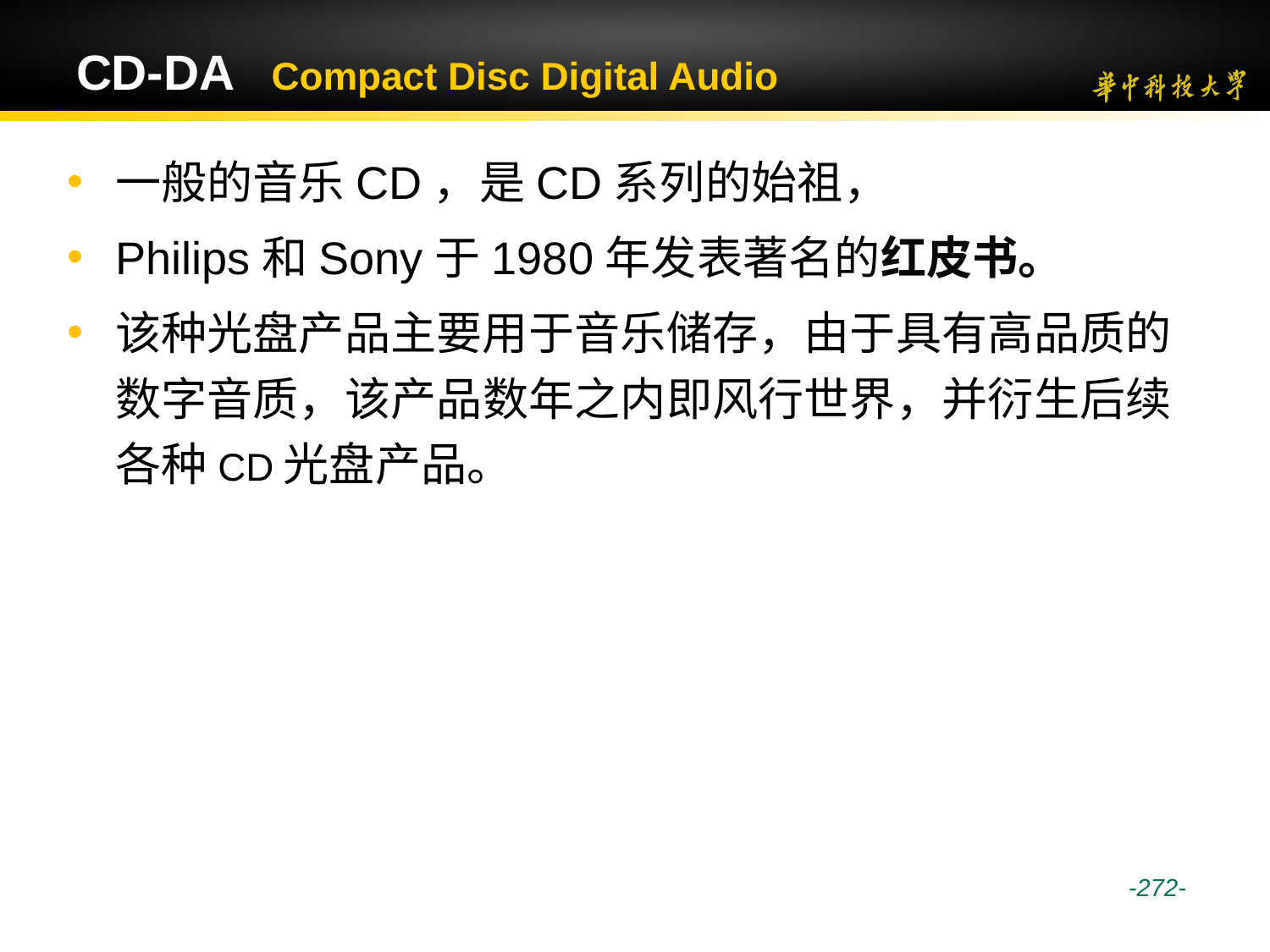

# CD-DA   Compact Disc Digital Audio
一般的音乐CD，是CD系列的始祖，
Philips和Sony于1980年发表著名的红皮书。
该种光盘产品主要用于音乐储存，由于具有高品质的数字音质，该产品数年之内即风行世界，并衍生后续各种CD光盘产品。
 -272-